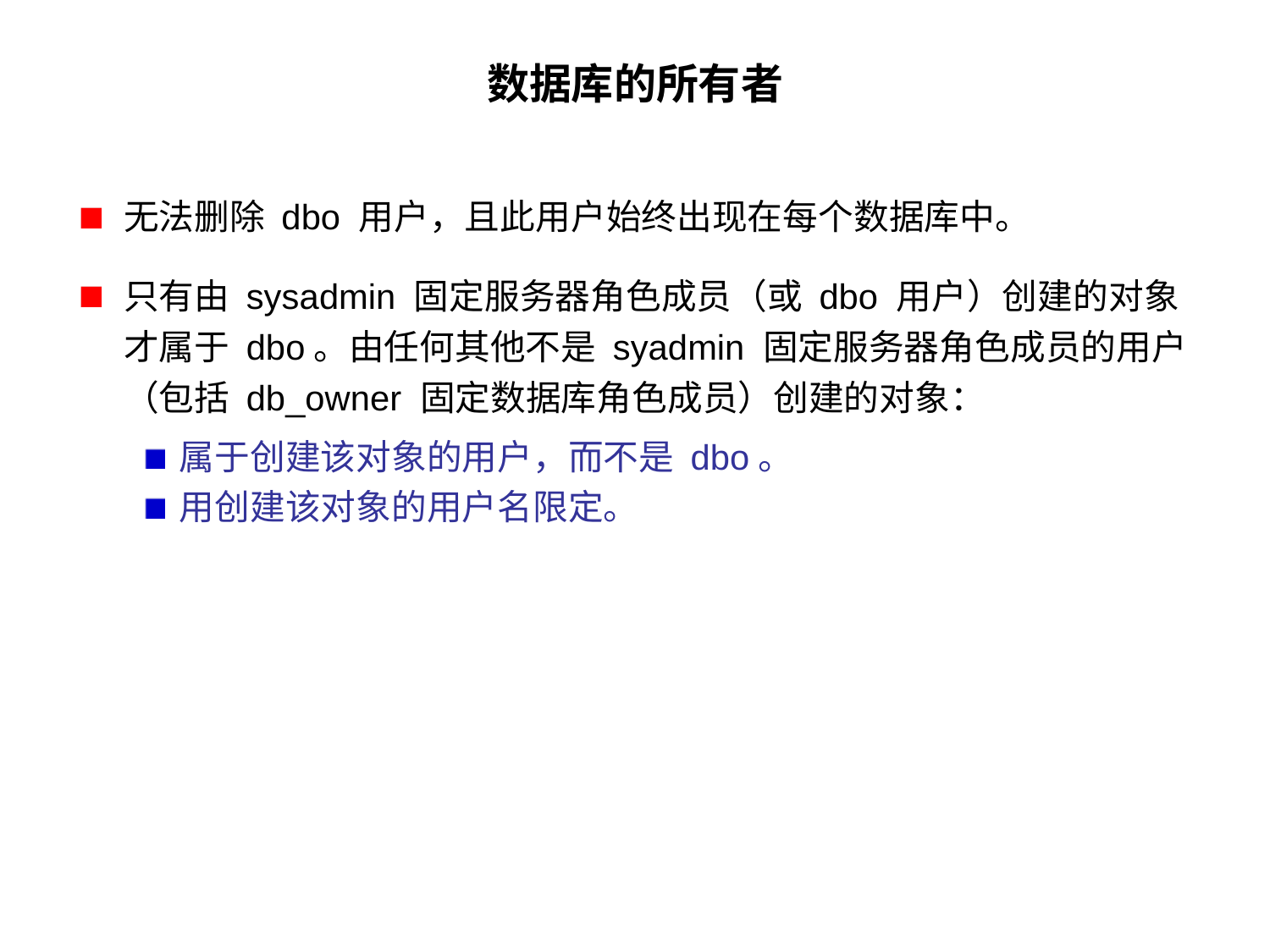

# 数据库的所有者
无法删除 dbo 用户，且此用户始终出现在每个数据库中。
只有由 sysadmin 固定服务器角色成员（或 dbo 用户）创建的对象才属于 dbo。由任何其他不是 syadmin 固定服务器角色成员的用户（包括 db_owner 固定数据库角色成员）创建的对象：
属于创建该对象的用户，而不是 dbo。
用创建该对象的用户名限定。